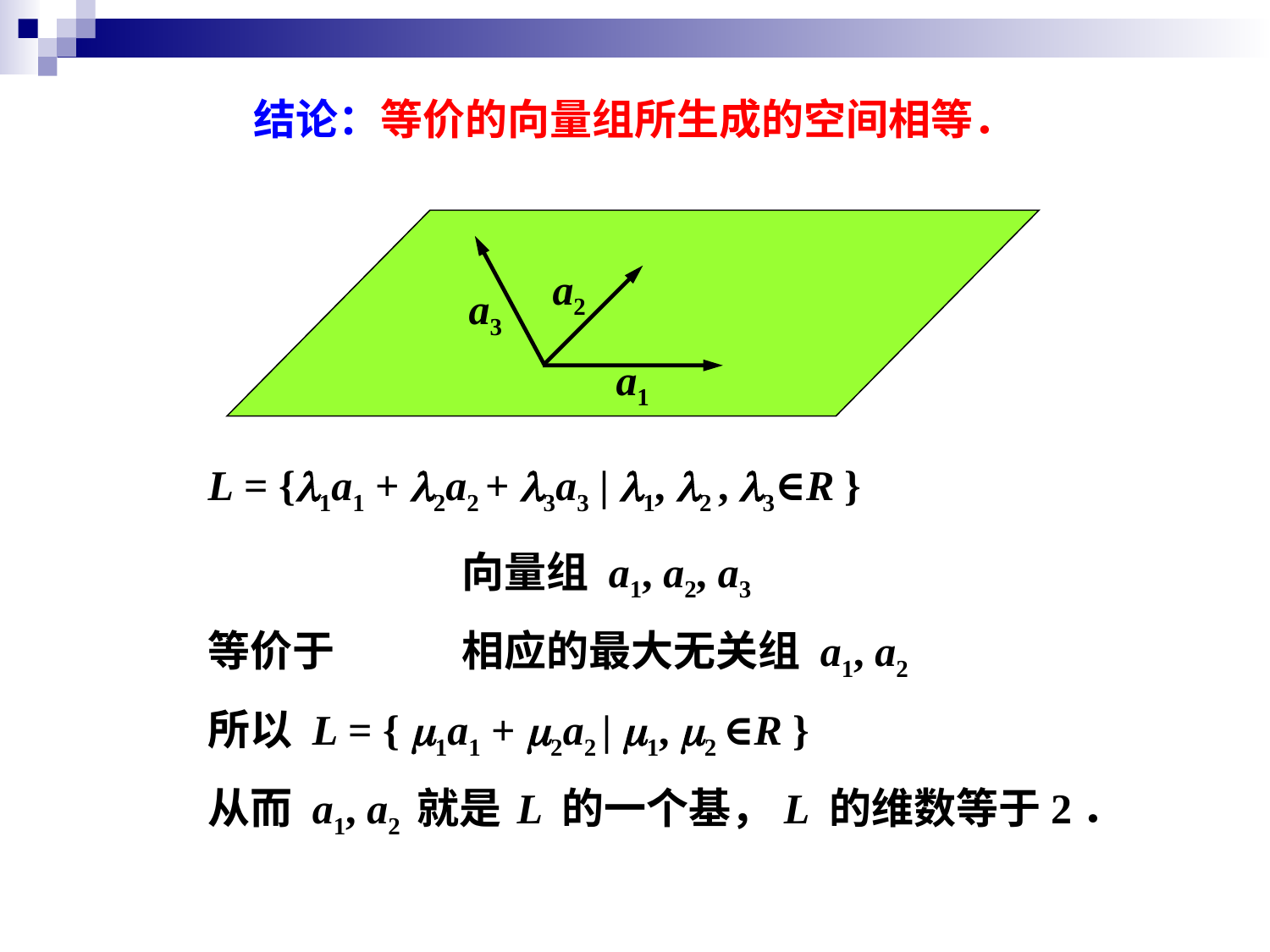

结论：等价的向量组所生成的空间相等．

a2

a3
a1
L = {λ1a1 + λ2a2 + λ3a3 | λ1, λ2 , λ3∈R }
		向量组 a1, a2, a3
等价于	相应的最大无关组 a1, a2
所以 L = { μ1a1 + μ2a2 | μ1, μ2 ∈R }
从而 a1, a2 就是 L 的一个基，L 的维数等于2．